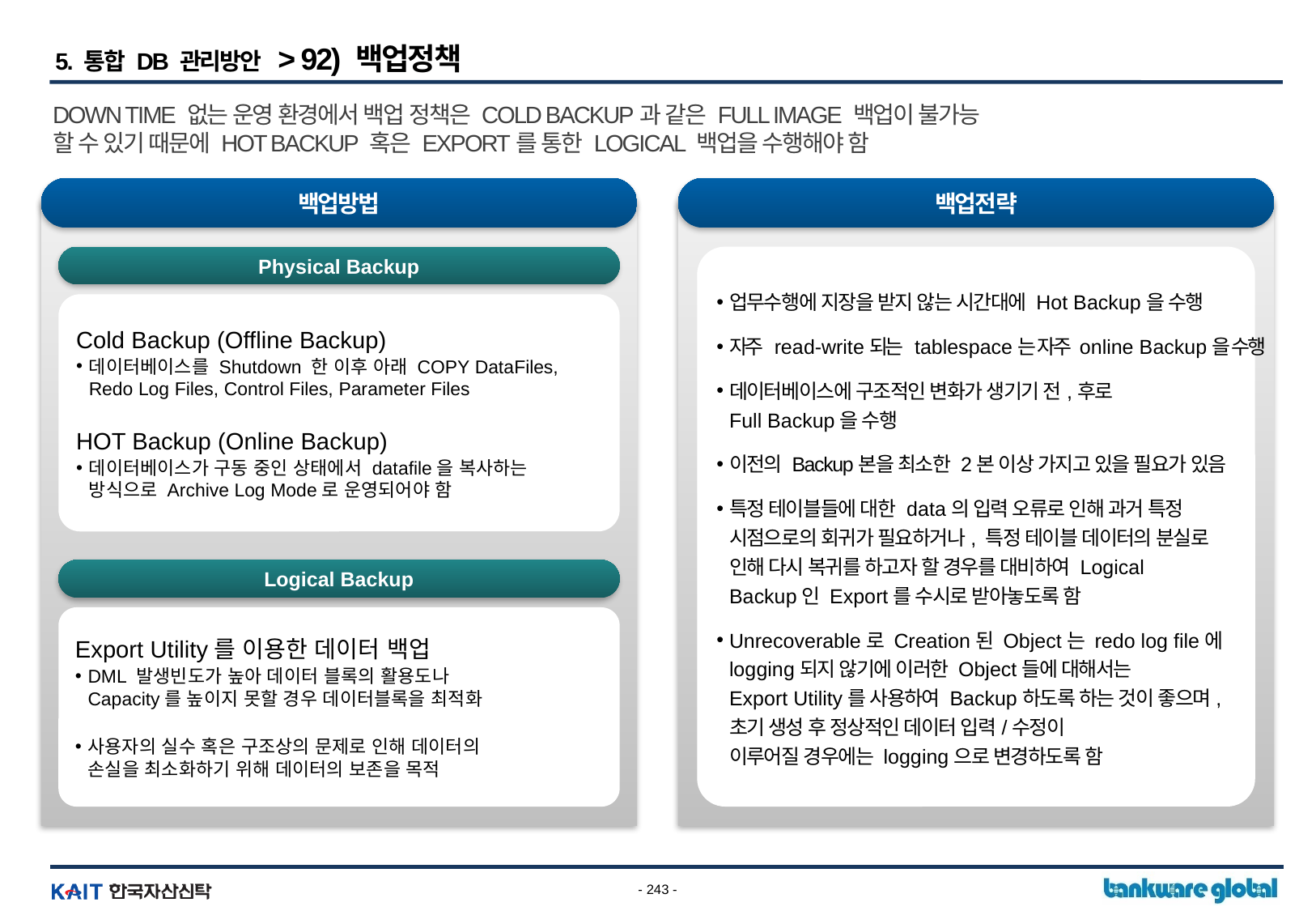

5. 통합 DB 관리방안 > 92) 백업정책
DOWN TIME 없는 운영 환경에서 백업 정책은 COLD BACKUP과 같은 FULL IMAGE 백업이 불가능
할 수 있기 때문에 HOT BACKUP 혹은 EXPORT를 통한 LOGICAL 백업을 수행해야 함
백업방법
백업전략

Physical Backup
업무수행에 지장을 받지 않는 시간대에 Hot Backup을 수행
자주 read-write되는 tablespace는 자주 online Backup을 수행
데이터베이스에 구조적인 변화가 생기기 전,후로
Full Backup을 수행
이전의 Backup본을 최소한 2본 이상 가지고 있을 필요가 있음
특정 테이블들에 대한 data의 입력 오류로 인해 과거 특정
시점으로의 회귀가 필요하거나, 특정 테이블 데이터의 분실로
인해 다시 복귀를 하고자 할 경우를 대비하여 Logical
Backup인 Export를 수시로 받아놓도록 함
Unrecoverable로 Creation된 Object는 redo log file에
logging되지 않기에 이러한 Object들에 대해서는
Export Utility를 사용하여 Backup하도록 하는 것이 좋으며,
초기 생성 후 정상적인 데이터 입력/수정이
이루어질 경우에는 logging으로 변경하도록 함
Cold Backup (Offline Backup)
데이터베이스를 Shutdown 한 이후 아래 COPY DataFiles,
Redo Log Files, Control Files, Parameter Files

HOT Backup (Online Backup)
데이터베이스가 구동 중인 상태에서 datafile을 복사하는
방식으로 Archive Log Mode로 운영되어야 함
Logical Backup
Export Utility를 이용한 데이터 백업
DML 발생빈도가 높아 데이터 블록의 활용도나
Capacity를 높이지 못할 경우 데이터블록을 최적화

사용자의 실수 혹은 구조상의 문제로 인해 데이터의
손실을 최소화하기 위해 데이터의 보존을 목적